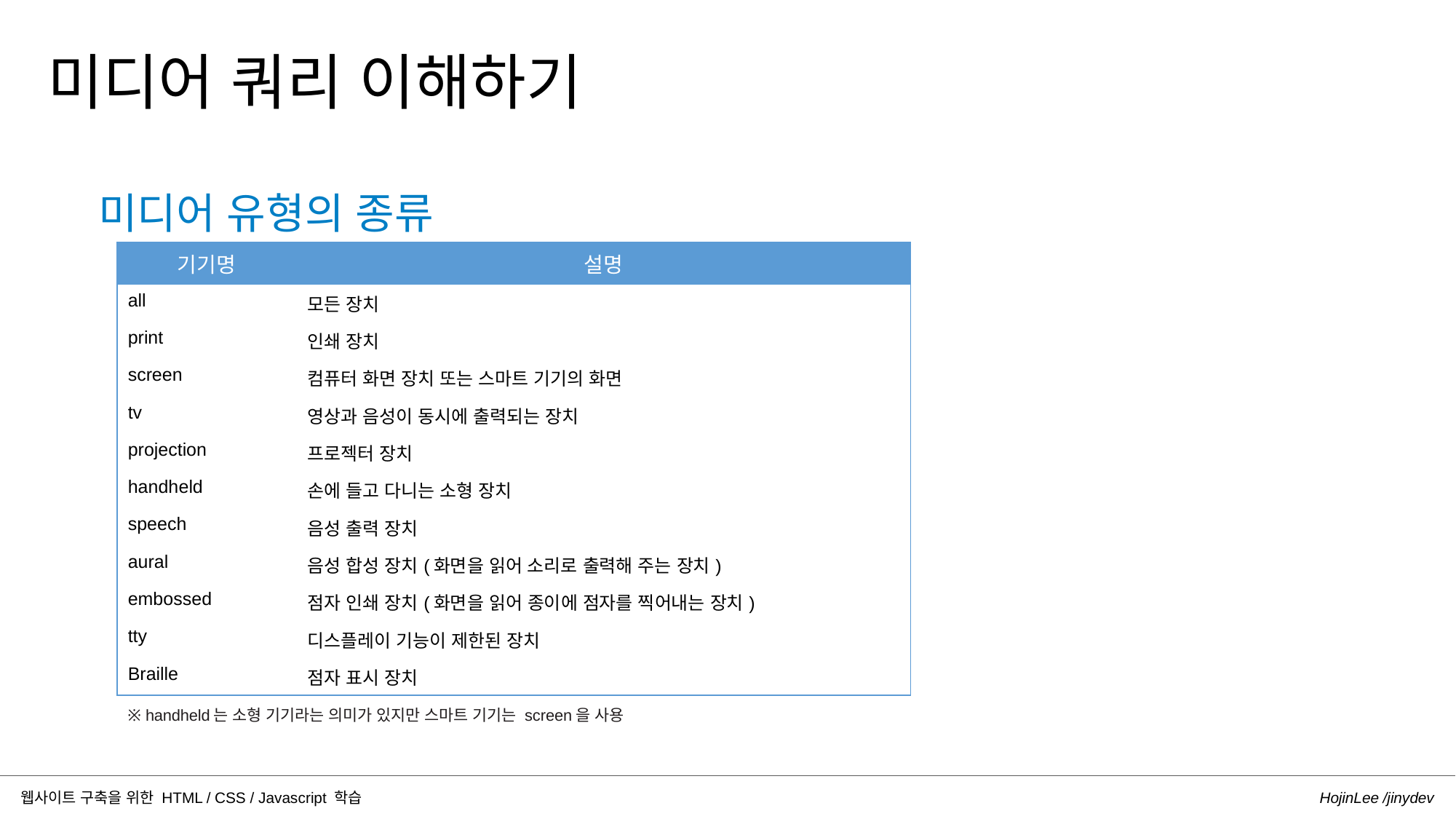

미디어 쿼리 이해하기
미디어 유형의 종류
| 기기명 | 설명 |
| --- | --- |
| all | 모든 장치 |
| print | 인쇄 장치 |
| screen | 컴퓨터 화면 장치 또는 스마트 기기의 화면 |
| tv | 영상과 음성이 동시에 출력되는 장치 |
| projection | 프로젝터 장치 |
| handheld | 손에 들고 다니는 소형 장치 |
| speech | 음성 출력 장치 |
| aural | 음성 합성 장치(화면을 읽어 소리로 출력해 주는 장치) |
| embossed | 점자 인쇄 장치(화면을 읽어 종이에 점자를 찍어내는 장치) |
| tty | 디스플레이 기능이 제한된 장치 |
| Braille | 점자 표시 장치 |
※ handheld는 소형 기기라는 의미가 있지만 스마트 기기는 screen을 사용
HojinLee /jinydev
웹사이트 구축을 위한 HTML / CSS / Javascript 학습